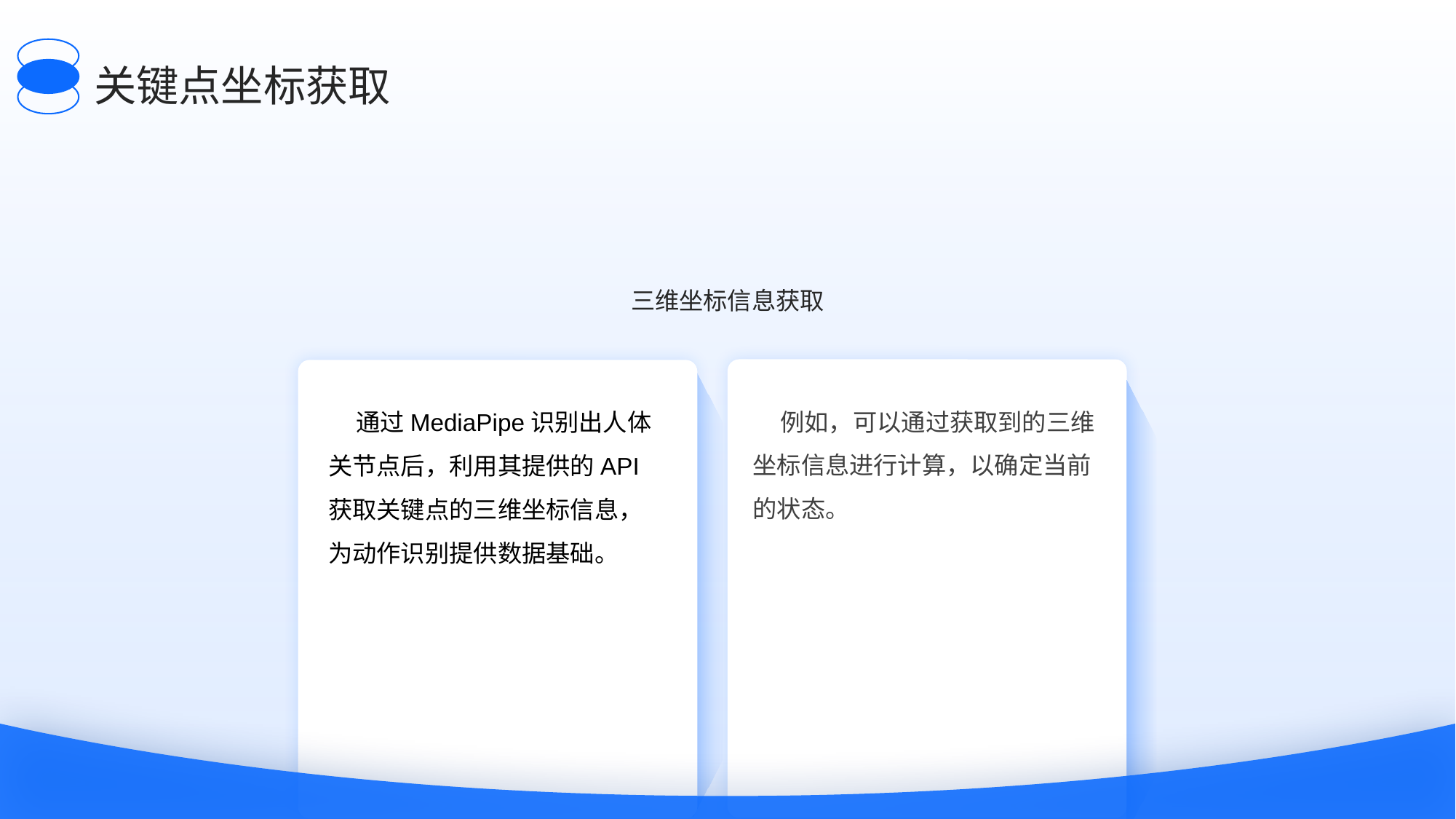

关键点坐标获取
三维坐标信息获取

    例如，可以通过获取到的三维坐标信息进行计算，以确定当前的状态。
    通过MediaPipe识别出人体关节点后，利用其提供的API获取关键点的三维坐标信息，为动作识别提供数据基础。